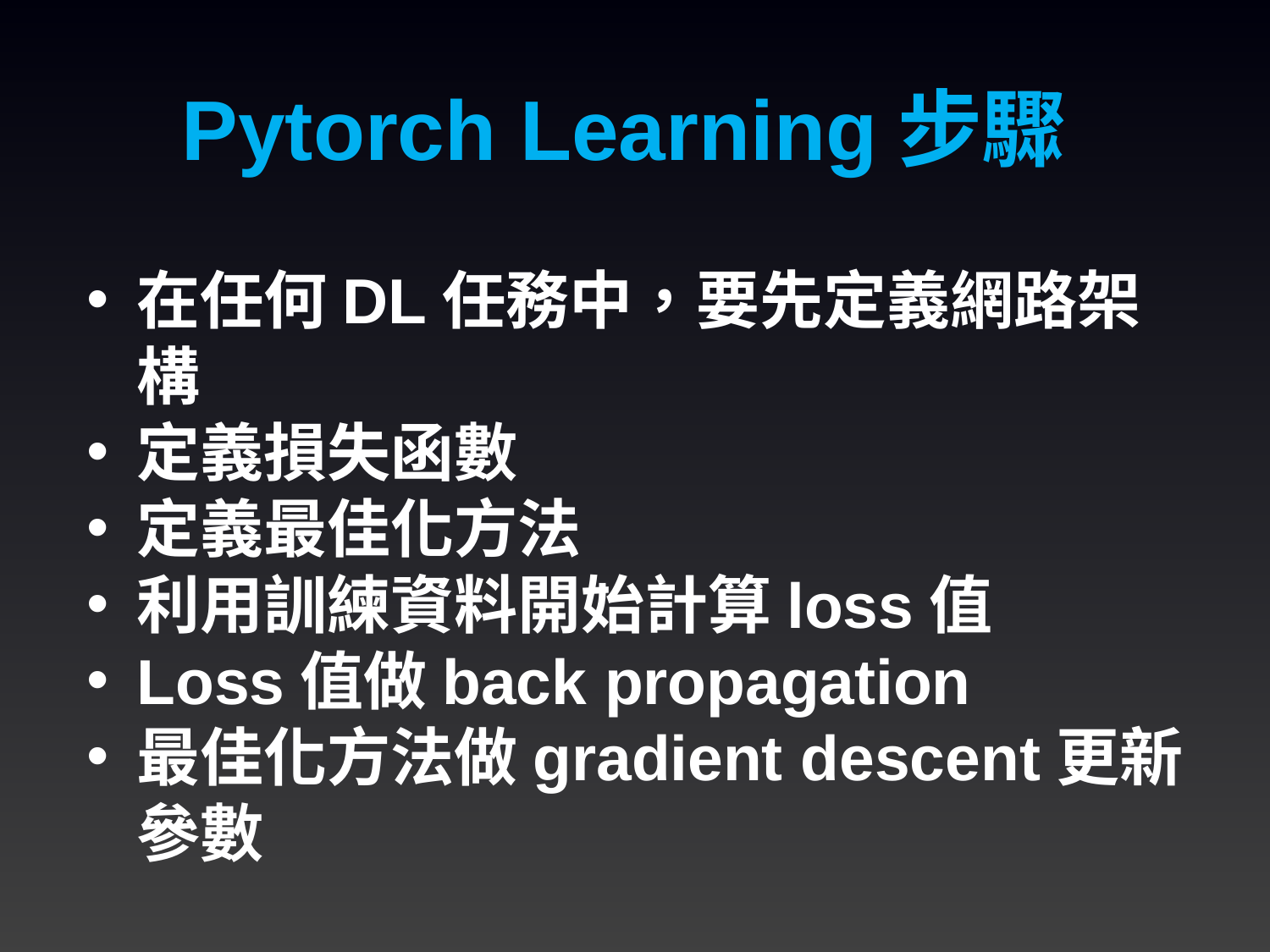

Pytorch Learning步驟
在任何DL任務中，要先定義網路架構
定義損失函數
定義最佳化方法
利用訓練資料開始計算loss值
Loss值做back propagation
最佳化方法做gradient descent更新參數